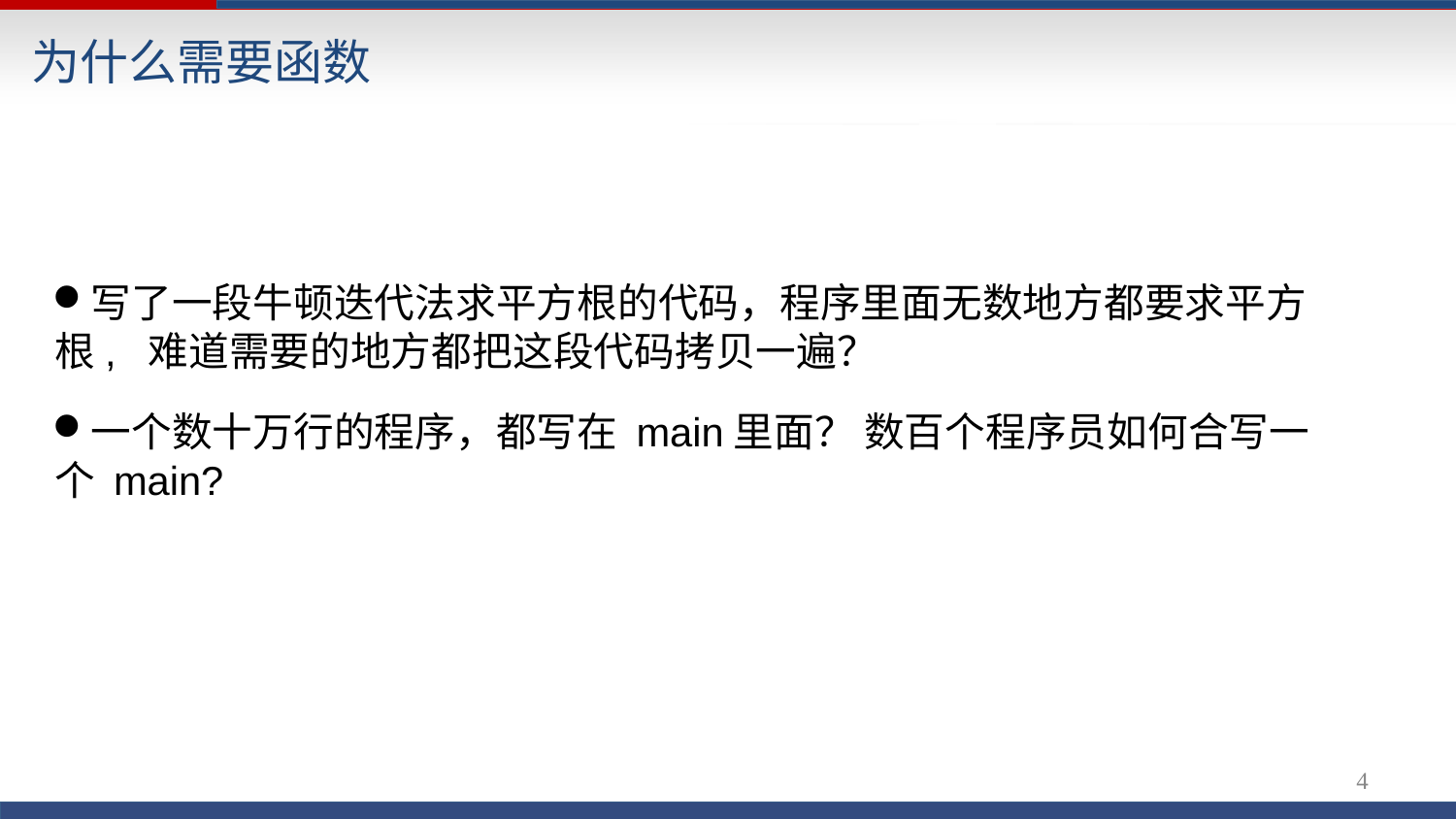

# 为什么需要函数
写了一段牛顿迭代法求平方根的代码，程序里面无数地方都要求平方根,  难道需要的地方都把这段代码拷贝一遍？

一个数十万行的程序，都写在 main里面？ 数百个程序员如何合写一个 main?
4